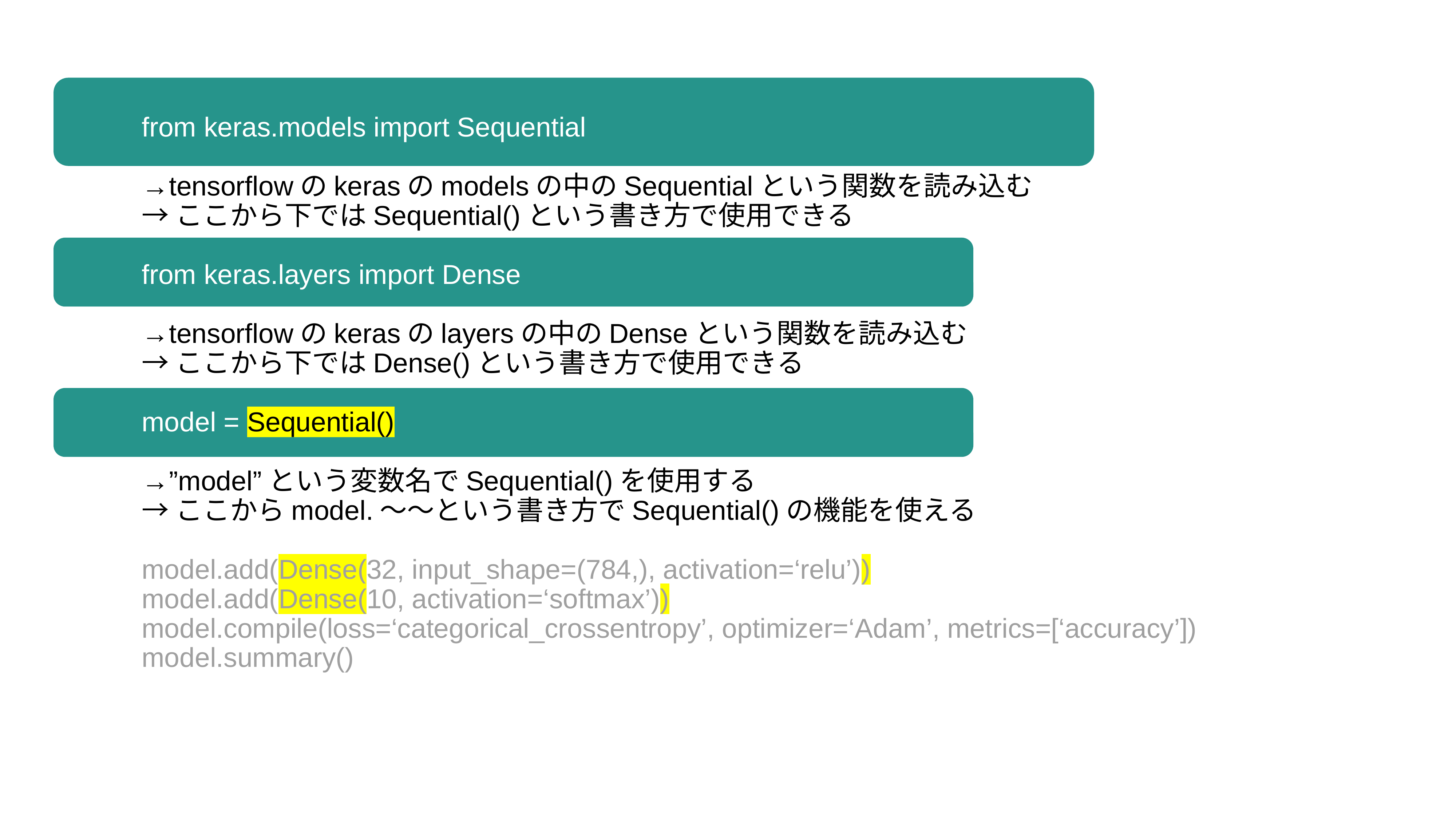

from keras.models import Sequential

→tensorflowのkerasのmodelsの中のSequentialという関数を読み込む
→ここから下ではSequential()という書き方で使用できる

from keras.layers import Dense

→tensorflowのkerasのlayersの中のDenseという関数を読み込む
→ここから下ではDense()という書き方で使用できる

model = Sequential()

→”model”という変数名でSequential()を使用する
→ここからmodel.～～という書き方でSequential()の機能を使える

model.add(Dense(32, input_shape=(784,), activation=‘relu’))
model.add(Dense(10, activation=‘softmax’))
model.compile(loss=‘categorical_crossentropy’, optimizer=‘Adam’, metrics=[‘accuracy’])
model.summary()